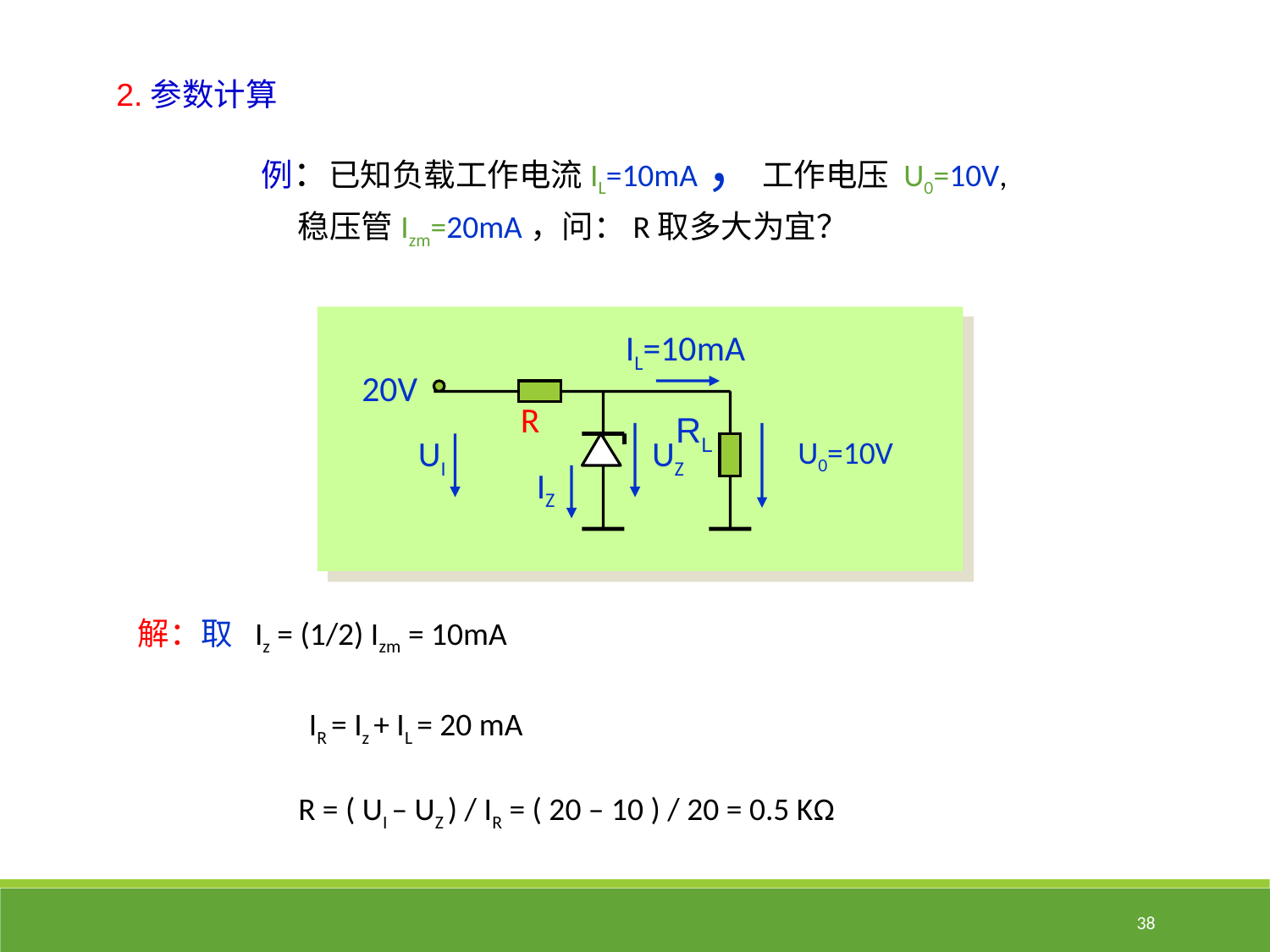

2.参数计算
例：已知负载工作电流IL=10mA，工作电压 U0=10V,
    稳压管Izm=20mA，问：R取多大为宜？

IL=10mA
20V

R

RL

UI
UZ
U0=10V

IZ

解：取  Iz = (1/2) Izm = 10mA
IR = Iz + IL = 20 mA
R = ( UI – UZ ) / IR = ( 20 – 10 ) / 20 = 0.5 KΩ
38